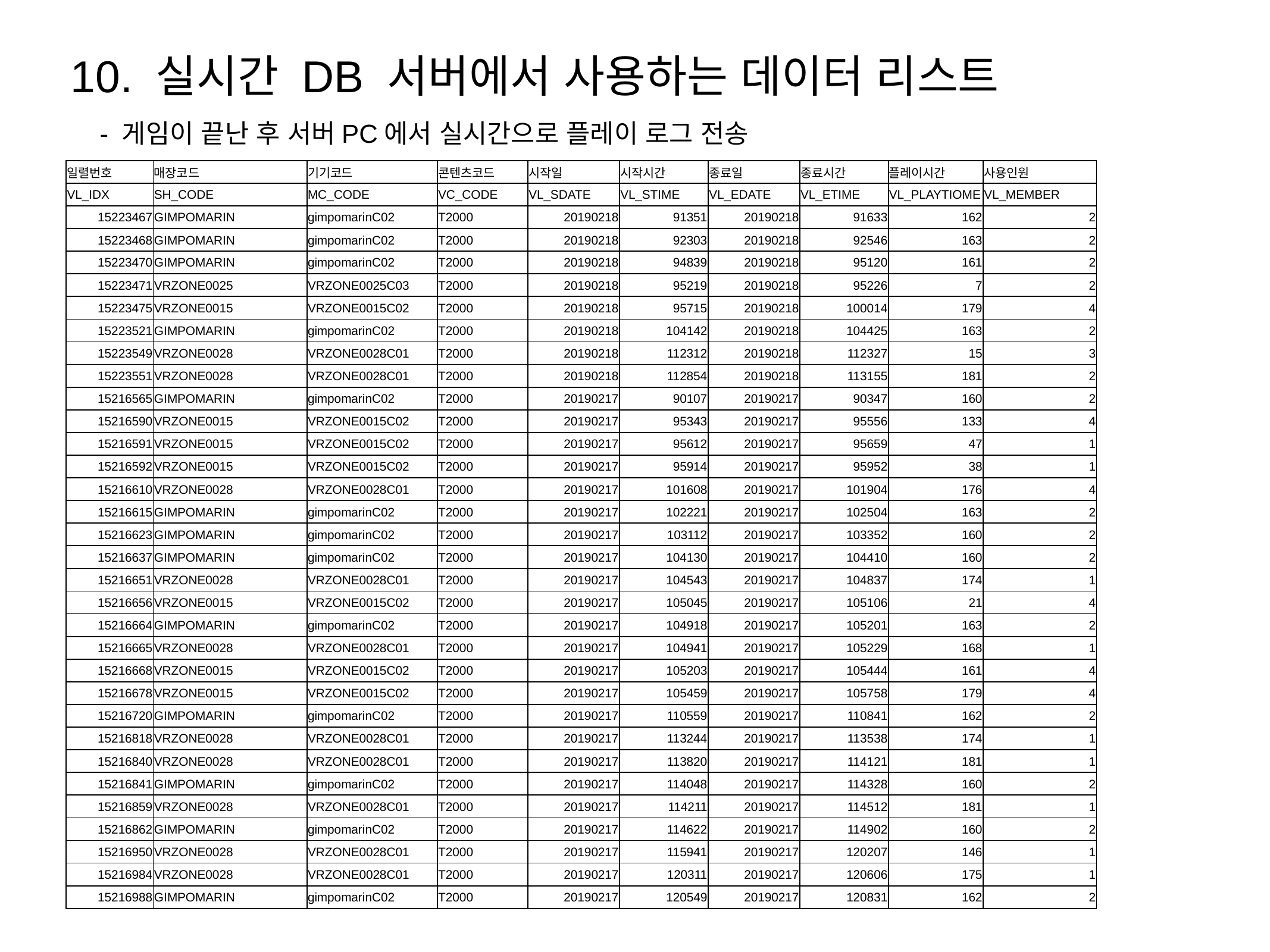

10. 실시간 DB 서버에서 사용하는 데이터 리스트
    - 게임이 끝난 후 서버PC에서 실시간으로 플레이 로그 전송
| 일렬번호 | 매장코드 | 기기코드 | 콘텐츠코드 | 시작일 | 시작시간 | 종료일 | 종료시간 | 플레이시간 | 사용인원 |
| --- | --- | --- | --- | --- | --- | --- | --- | --- | --- |
| VL\_IDX | SH\_CODE | MC\_CODE | VC\_CODE | VL\_SDATE | VL\_STIME | VL\_EDATE | VL\_ETIME | VL\_PLAYTIOME | VL\_MEMBER |
| 15223467 | GIMPOMARIN | gimpomarinC02 | T2000 | 20190218 | 91351 | 20190218 | 91633 | 162 | 2 |
| 15223468 | GIMPOMARIN | gimpomarinC02 | T2000 | 20190218 | 92303 | 20190218 | 92546 | 163 | 2 |
| 15223470 | GIMPOMARIN | gimpomarinC02 | T2000 | 20190218 | 94839 | 20190218 | 95120 | 161 | 2 |
| 15223471 | VRZONE0025 | VRZONE0025C03 | T2000 | 20190218 | 95219 | 20190218 | 95226 | 7 | 2 |
| 15223475 | VRZONE0015 | VRZONE0015C02 | T2000 | 20190218 | 95715 | 20190218 | 100014 | 179 | 4 |
| 15223521 | GIMPOMARIN | gimpomarinC02 | T2000 | 20190218 | 104142 | 20190218 | 104425 | 163 | 2 |
| 15223549 | VRZONE0028 | VRZONE0028C01 | T2000 | 20190218 | 112312 | 20190218 | 112327 | 15 | 3 |
| 15223551 | VRZONE0028 | VRZONE0028C01 | T2000 | 20190218 | 112854 | 20190218 | 113155 | 181 | 2 |
| 15216565 | GIMPOMARIN | gimpomarinC02 | T2000 | 20190217 | 90107 | 20190217 | 90347 | 160 | 2 |
| 15216590 | VRZONE0015 | VRZONE0015C02 | T2000 | 20190217 | 95343 | 20190217 | 95556 | 133 | 4 |
| 15216591 | VRZONE0015 | VRZONE0015C02 | T2000 | 20190217 | 95612 | 20190217 | 95659 | 47 | 1 |
| 15216592 | VRZONE0015 | VRZONE0015C02 | T2000 | 20190217 | 95914 | 20190217 | 95952 | 38 | 1 |
| 15216610 | VRZONE0028 | VRZONE0028C01 | T2000 | 20190217 | 101608 | 20190217 | 101904 | 176 | 4 |
| 15216615 | GIMPOMARIN | gimpomarinC02 | T2000 | 20190217 | 102221 | 20190217 | 102504 | 163 | 2 |
| 15216623 | GIMPOMARIN | gimpomarinC02 | T2000 | 20190217 | 103112 | 20190217 | 103352 | 160 | 2 |
| 15216637 | GIMPOMARIN | gimpomarinC02 | T2000 | 20190217 | 104130 | 20190217 | 104410 | 160 | 2 |
| 15216651 | VRZONE0028 | VRZONE0028C01 | T2000 | 20190217 | 104543 | 20190217 | 104837 | 174 | 1 |
| 15216656 | VRZONE0015 | VRZONE0015C02 | T2000 | 20190217 | 105045 | 20190217 | 105106 | 21 | 4 |
| 15216664 | GIMPOMARIN | gimpomarinC02 | T2000 | 20190217 | 104918 | 20190217 | 105201 | 163 | 2 |
| 15216665 | VRZONE0028 | VRZONE0028C01 | T2000 | 20190217 | 104941 | 20190217 | 105229 | 168 | 1 |
| 15216668 | VRZONE0015 | VRZONE0015C02 | T2000 | 20190217 | 105203 | 20190217 | 105444 | 161 | 4 |
| 15216678 | VRZONE0015 | VRZONE0015C02 | T2000 | 20190217 | 105459 | 20190217 | 105758 | 179 | 4 |
| 15216720 | GIMPOMARIN | gimpomarinC02 | T2000 | 20190217 | 110559 | 20190217 | 110841 | 162 | 2 |
| 15216818 | VRZONE0028 | VRZONE0028C01 | T2000 | 20190217 | 113244 | 20190217 | 113538 | 174 | 1 |
| 15216840 | VRZONE0028 | VRZONE0028C01 | T2000 | 20190217 | 113820 | 20190217 | 114121 | 181 | 1 |
| 15216841 | GIMPOMARIN | gimpomarinC02 | T2000 | 20190217 | 114048 | 20190217 | 114328 | 160 | 2 |
| 15216859 | VRZONE0028 | VRZONE0028C01 | T2000 | 20190217 | 114211 | 20190217 | 114512 | 181 | 1 |
| 15216862 | GIMPOMARIN | gimpomarinC02 | T2000 | 20190217 | 114622 | 20190217 | 114902 | 160 | 2 |
| 15216950 | VRZONE0028 | VRZONE0028C01 | T2000 | 20190217 | 115941 | 20190217 | 120207 | 146 | 1 |
| 15216984 | VRZONE0028 | VRZONE0028C01 | T2000 | 20190217 | 120311 | 20190217 | 120606 | 175 | 1 |
| 15216988 | GIMPOMARIN | gimpomarinC02 | T2000 | 20190217 | 120549 | 20190217 | 120831 | 162 | 2 |